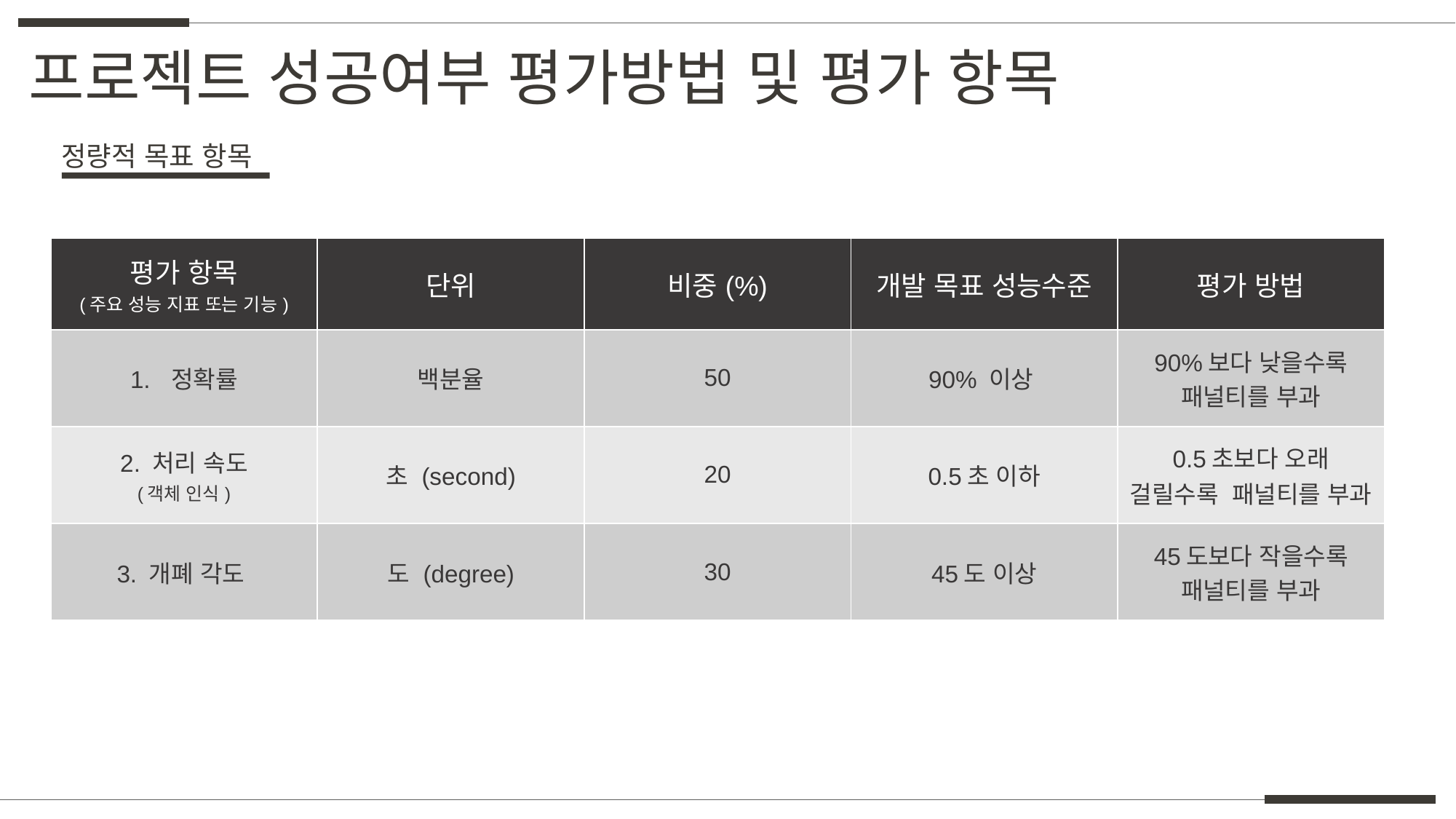

프로젝트 성공여부 평가방법 및 평가 항목
정량적 목표 항목

| 평가 항목 (주요 성능 지표 또는 기능) | 단위 | 비중(%) | 개발 목표 성능수준 | 평가 방법 |
| --- | --- | --- | --- | --- |
| 정확률 | 백분율 | 50 | 90% 이상 | 90%보다 낮을수록 패널티를 부과 |
| 2. 처리 속도 (객체 인식) | 초 (second) | 20 | 0.5초 이하 | 0.5초보다 오래 걸릴수록 패널티를 부과 |
| 3. 개폐 각도 | 도 (degree) | 30 | 45도 이상 | 45도보다 작을수록 패널티를 부과 |